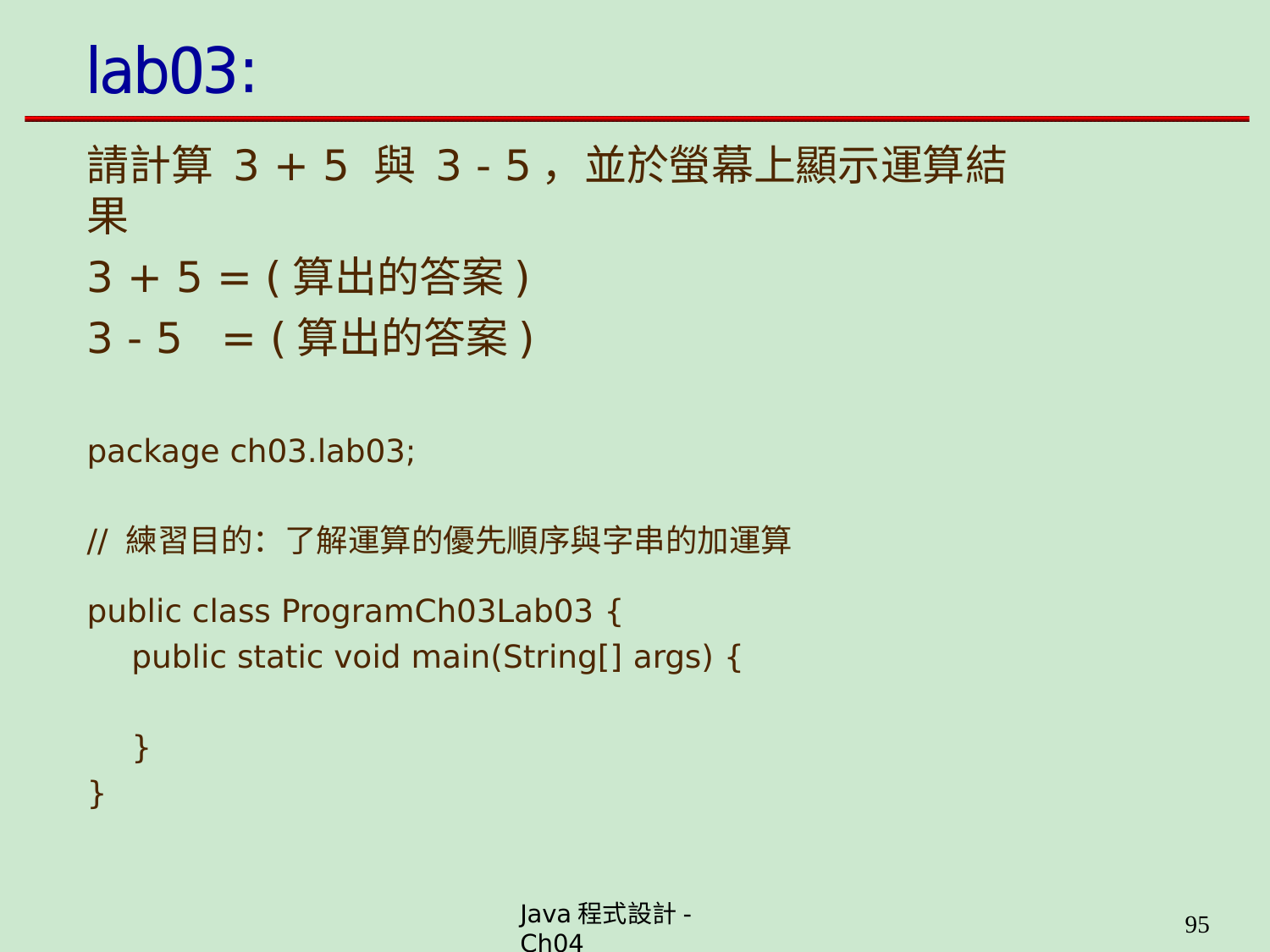

# lab03:
請計算 3 + 5 與 3 - 5，並於螢幕上顯示運算結果
3 + 5 = (算出的答案)
3 - 5	= (算出的答案)

package ch03.lab03;

// 練習目的：了解運算的優先順序與字串的加運算

public class ProgramCh03Lab03 {
public static void main(String[] args) {

}
}
Java程式設計-Ch04
95